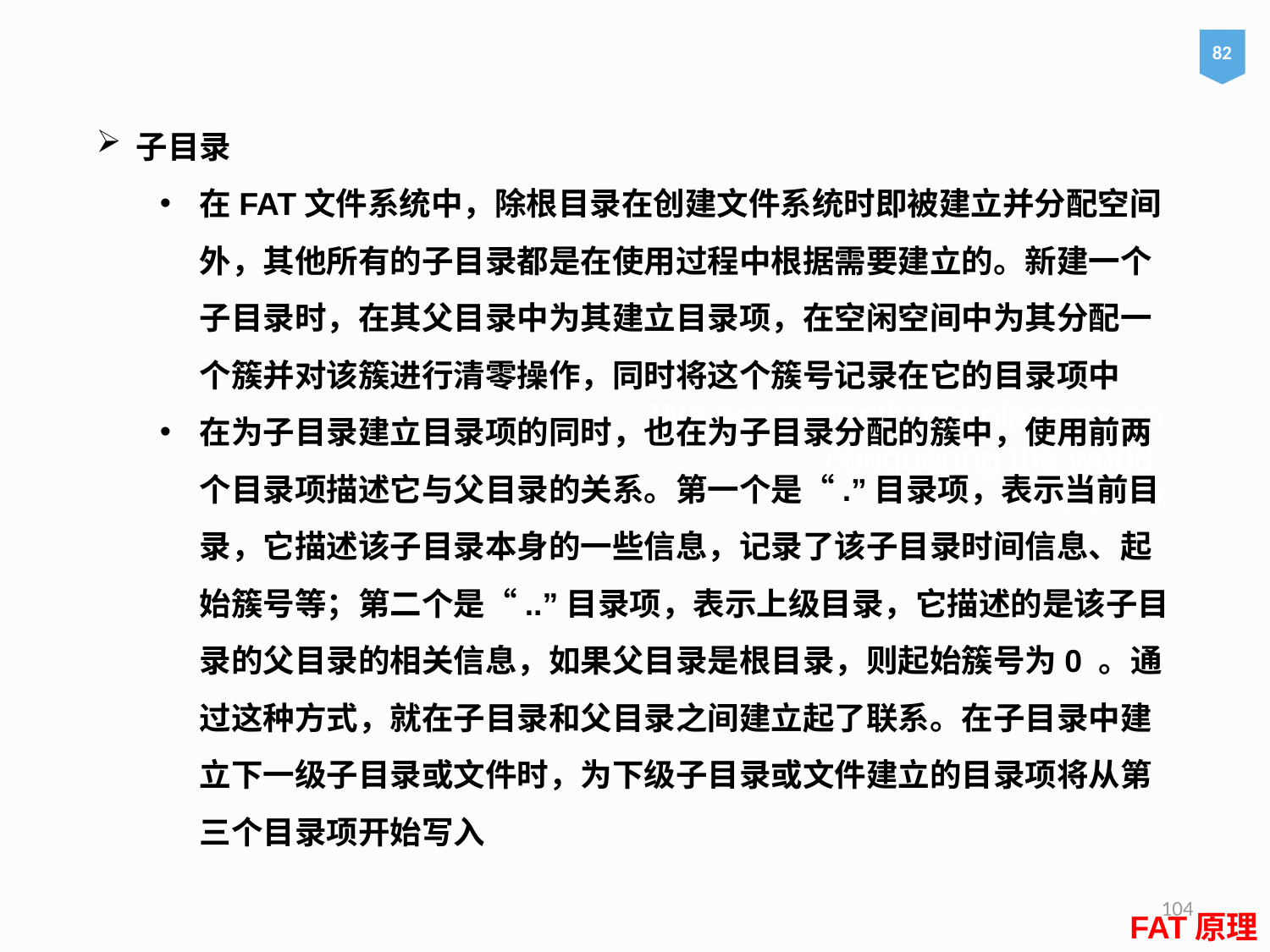

82
子目录
在FAT文件系统中，除根目录在创建文件系统时即被建立并分配空间外，其他所有的子目录都是在使用过程中根据需要建立的。新建一个子目录时，在其父目录中为其建立目录项，在空闲空间中为其分配一个簇并对该簇进行清零操作，同时将这个簇号记录在它的目录项中
在为子目录建立目录项的同时，也在为子目录分配的簇中，使用前两个目录项描述它与父目录的关系。第一个是“.”目录项，表示当前目录，它描述该子目录本身的一些信息，记录了该子目录时间信息、起始簇号等；第二个是“..”目录项，表示上级目录，它描述的是该子目录的父目录的相关信息，如果父目录是根目录，则起始簇号为0 。通过这种方式，就在子目录和父目录之间建立起了联系。在子目录中建立下一级子目录或文件时，为下级子目录或文件建立的目录项将从第三个目录项开始写入

# We are currently not planning on conquering the world. – Sergey Brin
104
FAT原理